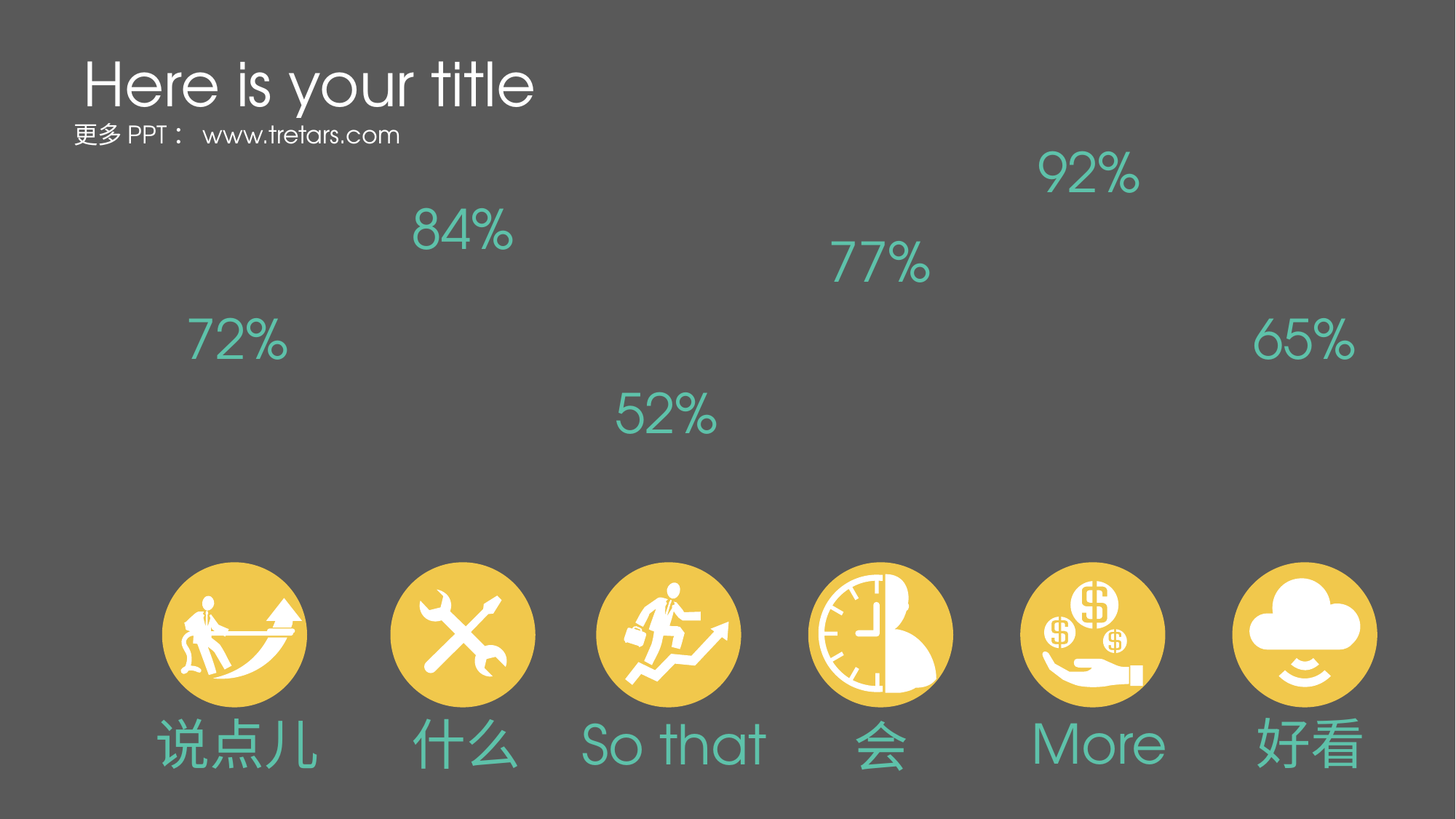

Here is your title
更多PPT：www.tretars.com
92%
84%
77%
72%
65%
52%

好看
More
说点儿
So that
什么
会